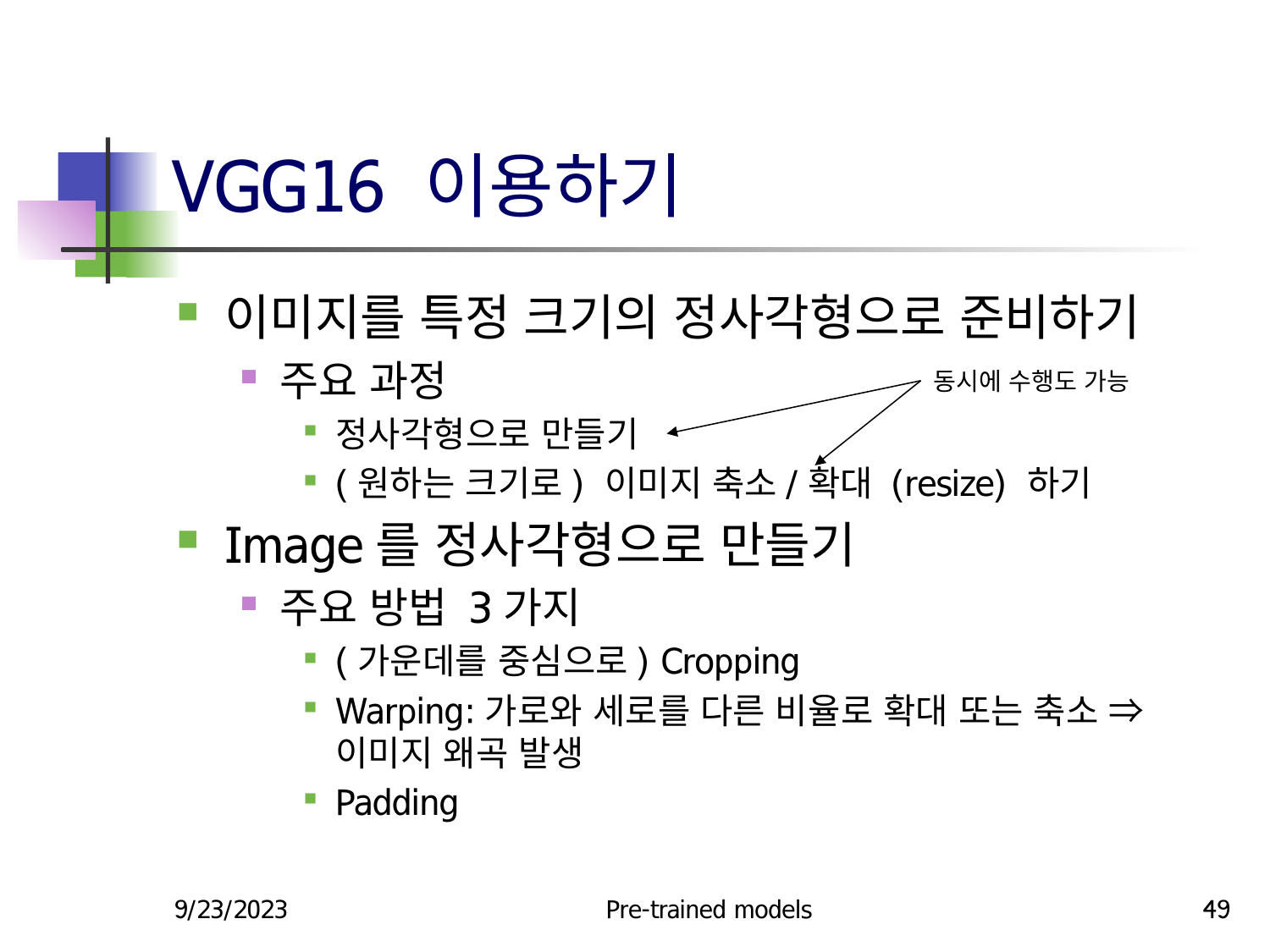

# VGG16 이용하기
이미지를 특정 크기의 정사각형으로 준비하기
주요 과정
정사각형으로 만들기
(원하는 크기로) 이미지 축소/확대 (resize) 하기
Image를 정사각형으로 만들기
주요 방법 3가지
(가운데를 중심으로) Cropping
Warping:가로와 세로를 다른 비율로 확대 또는 축소 ⇒ 이미지 왜곡 발생
Padding
동시에 수행도 가능
9/23/2023
Pre-trained models
49